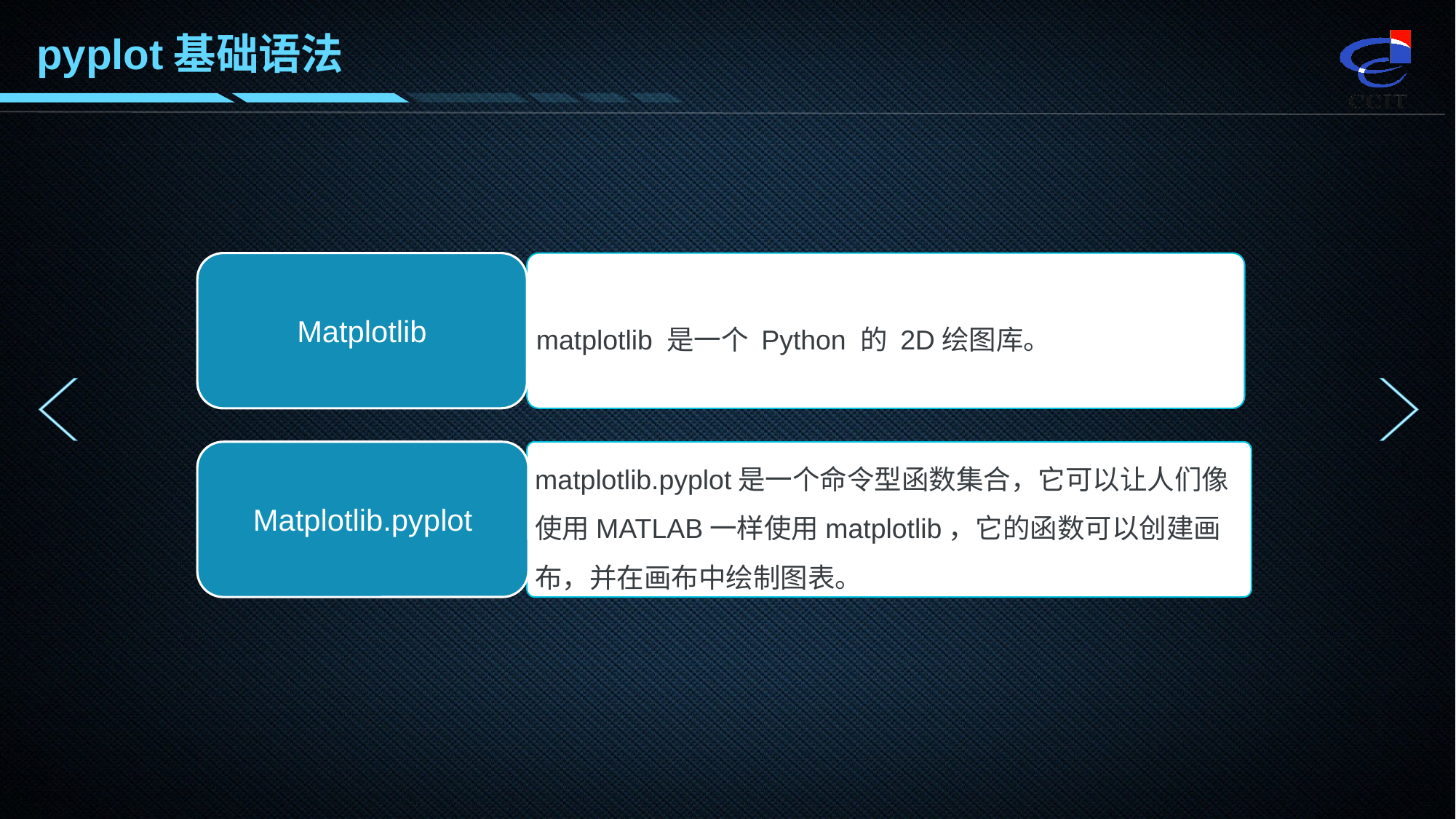

pyplot基础语法

Matplotlib
matplotlib 是一个 Python 的 2D绘图库。
Matplotlib.pyplot
matplotlib.pyplot是一个命令型函数集合，它可以让人们像使用MATLAB一样使用matplotlib，它的函数可以创建画布，并在画布中绘制图表。